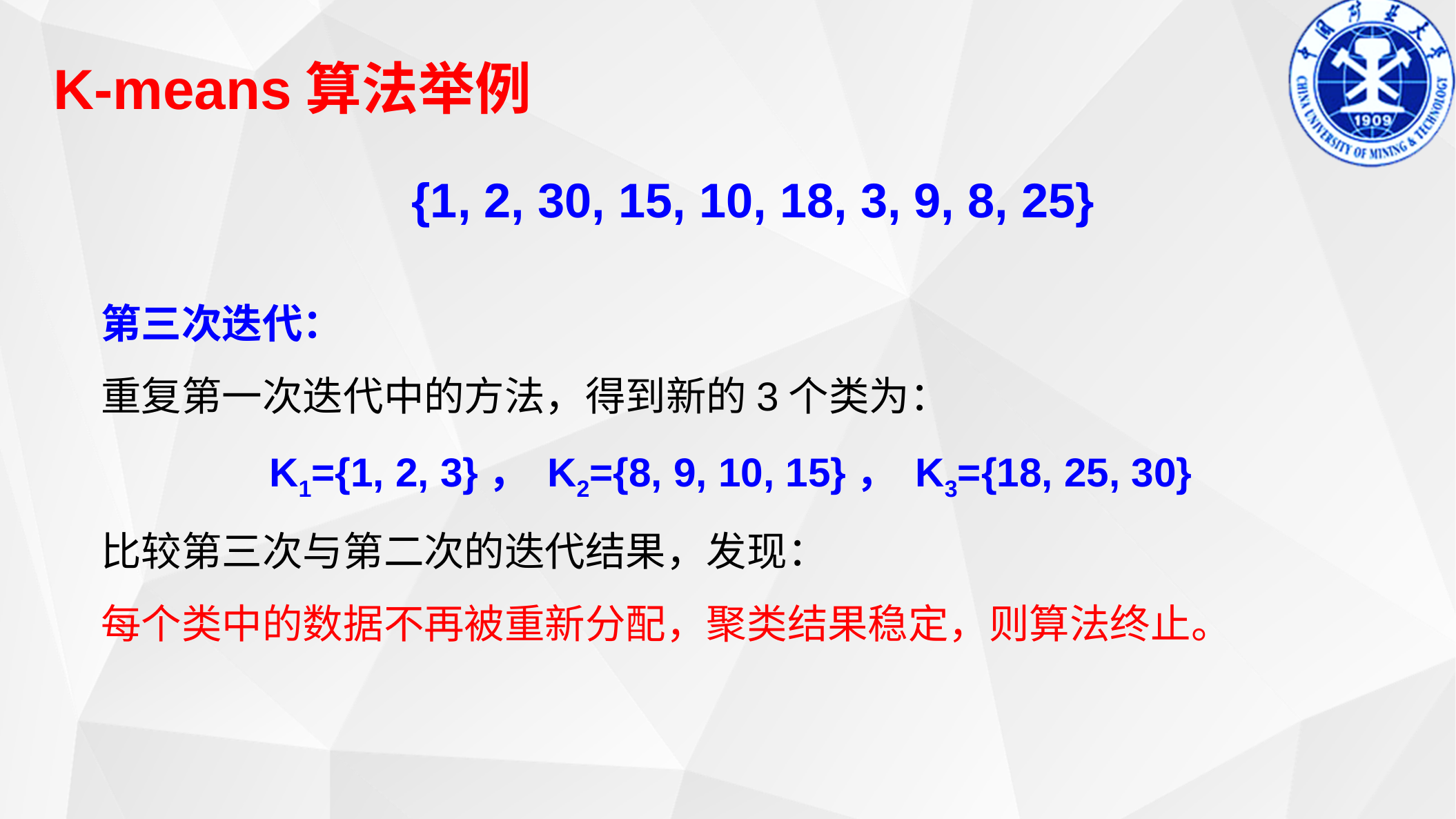

K-means算法举例
{1, 2, 30, 15, 10, 18, 3, 9, 8, 25}
第三次迭代：
重复第一次迭代中的方法，得到新的3个类为：
               K1={1, 2, 3}， K2={8, 9, 10, 15}， K3={18, 25, 30}
比较第三次与第二次的迭代结果，发现：
每个类中的数据不再被重新分配，聚类结果稳定，则算法终止。